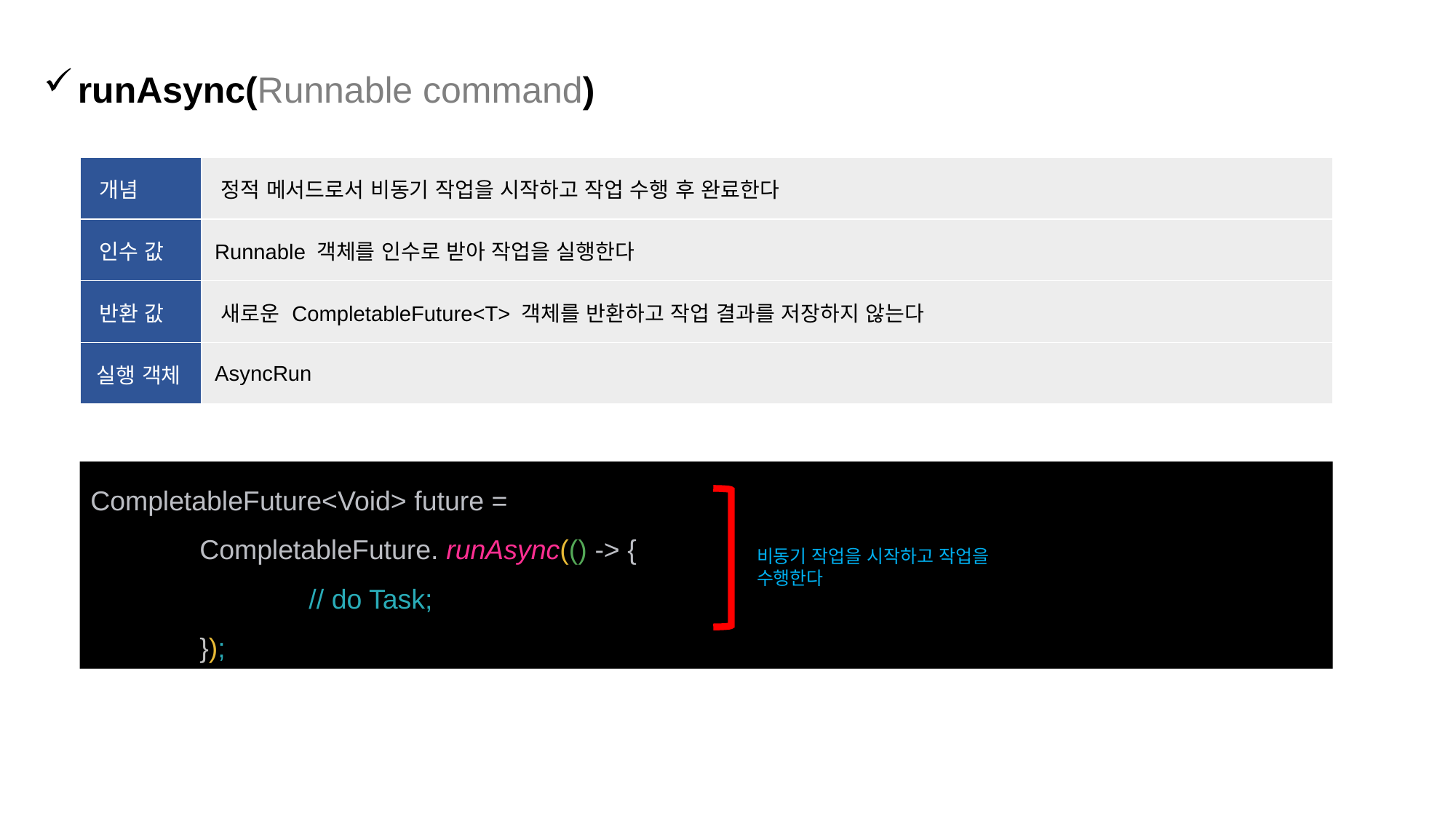

runAsync(Runnable command)
| 개념 | 정적 메서드로서 비동기 작업을 시작하고 작업 수행 후 완료한다 |
| --- | --- |
| 인수 값 | Runnable 객체를 인수로 받아 작업을 실행한다 |
| 반환 값 | 새로운 CompletableFuture<T> 객체를 반환하고 작업 결과를 저장하지 않는다 |
| 실행 객체 | AsyncRun |
CompletableFuture<Void> future =
	CompletableFuture. runAsync(() -> {
    		// do Task;
        	});

비동기 작업을 시작하고 작업을 수행한다